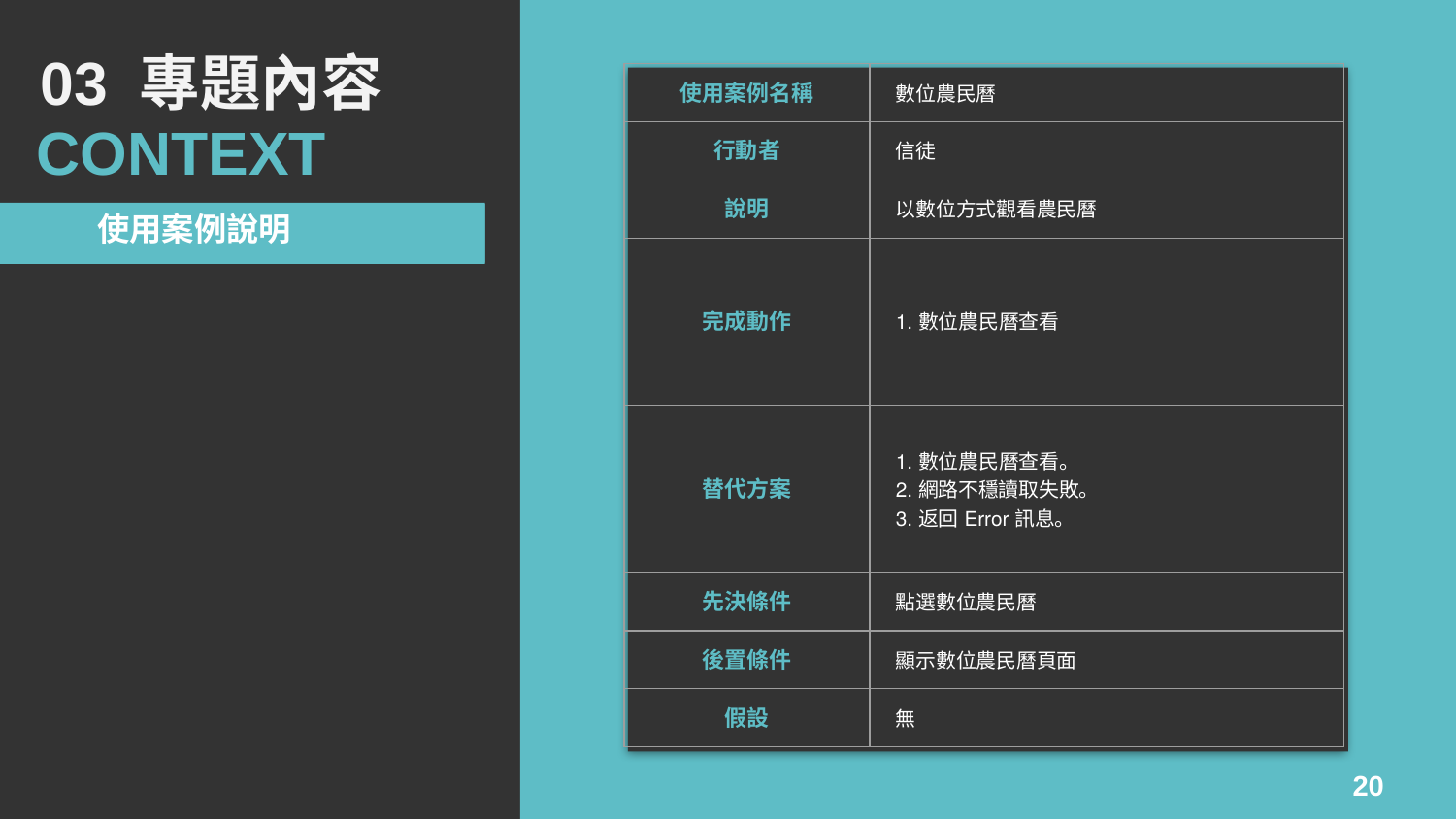

03 專題內容
| 使用案例名稱 | 數位農民曆 |
| --- | --- |
| 行動者 | 信徒 |
| 說明 | 以數位方式觀看農民曆 |
| 完成動作 | 1.數位農民曆查看 |
| 替代方案 | 1.數位農民曆查看。 2.網路不穩讀取失敗。 3.返回Error訊息。 |
| 先決條件 | 點選數位農民曆 |
| 後置條件 | 顯示數位農民曆頁面 |
| 假設 | 無 |

CONTEXT
使用案例說明

20
20